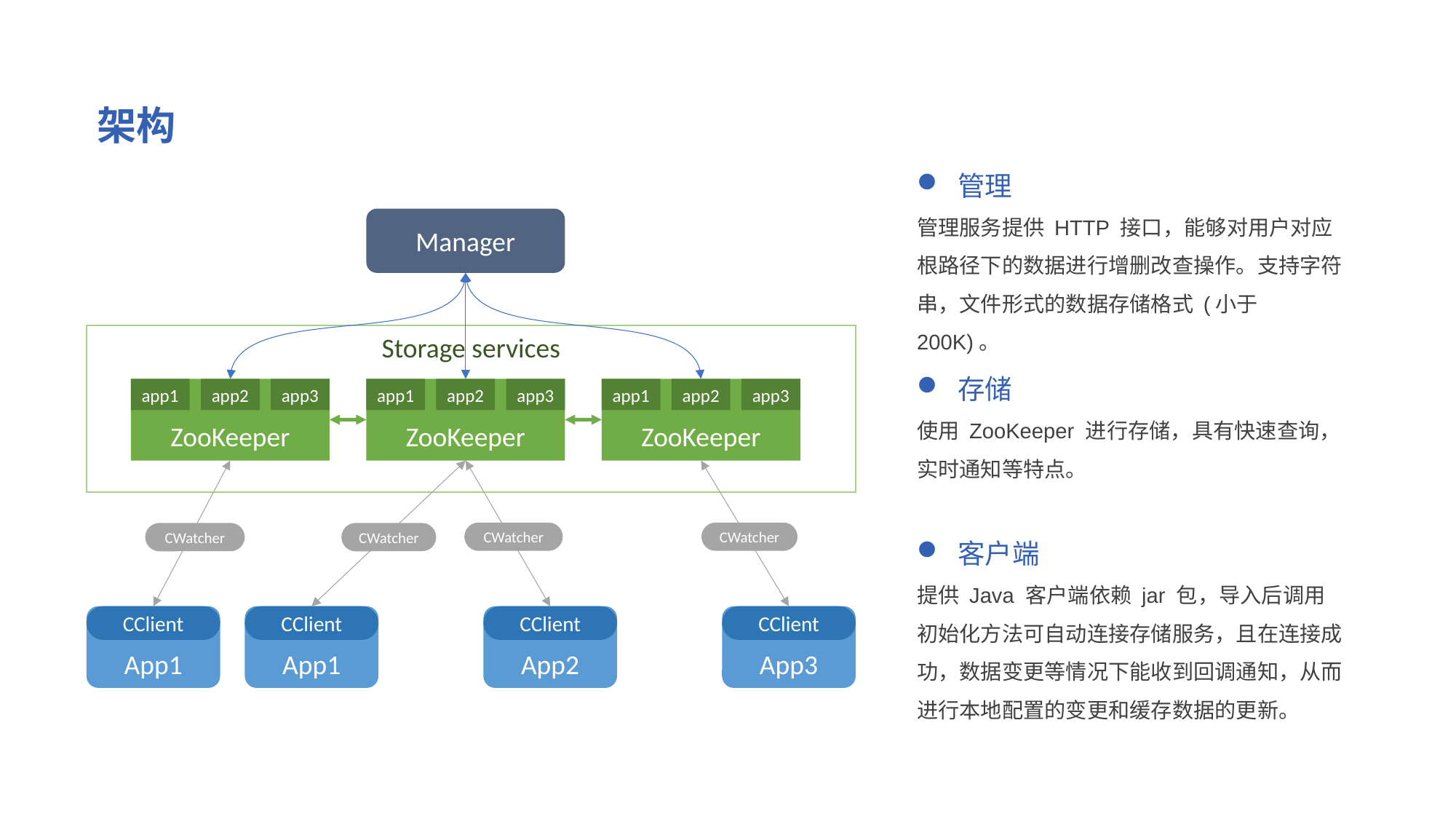

架构
管理
管理服务提供 HTTP 接口，能够对用户对应根路径下的数据进行增删改查操作。支持字符串，文件形式的数据存储格式 (小于 200K)。
Manager
Storage services
app2
app2
app2
app3
app1
app3
app3

ZooKeeper
app1
app1

ZooKeeper

ZooKeeper
CWatcher
CWatcher
CWatcher
CWatcher
CClient
CClient
CClient
CClient

App1

App1

App2

App3
存储
使用 ZooKeeper 进行存储，具有快速查询，实时通知等特点。
客户端
提供 Java 客户端依赖 jar 包，导入后调用初始化方法可自动连接存储服务，且在连接成功，数据变更等情况下能收到回调通知，从而进行本地配置的变更和缓存数据的更新。